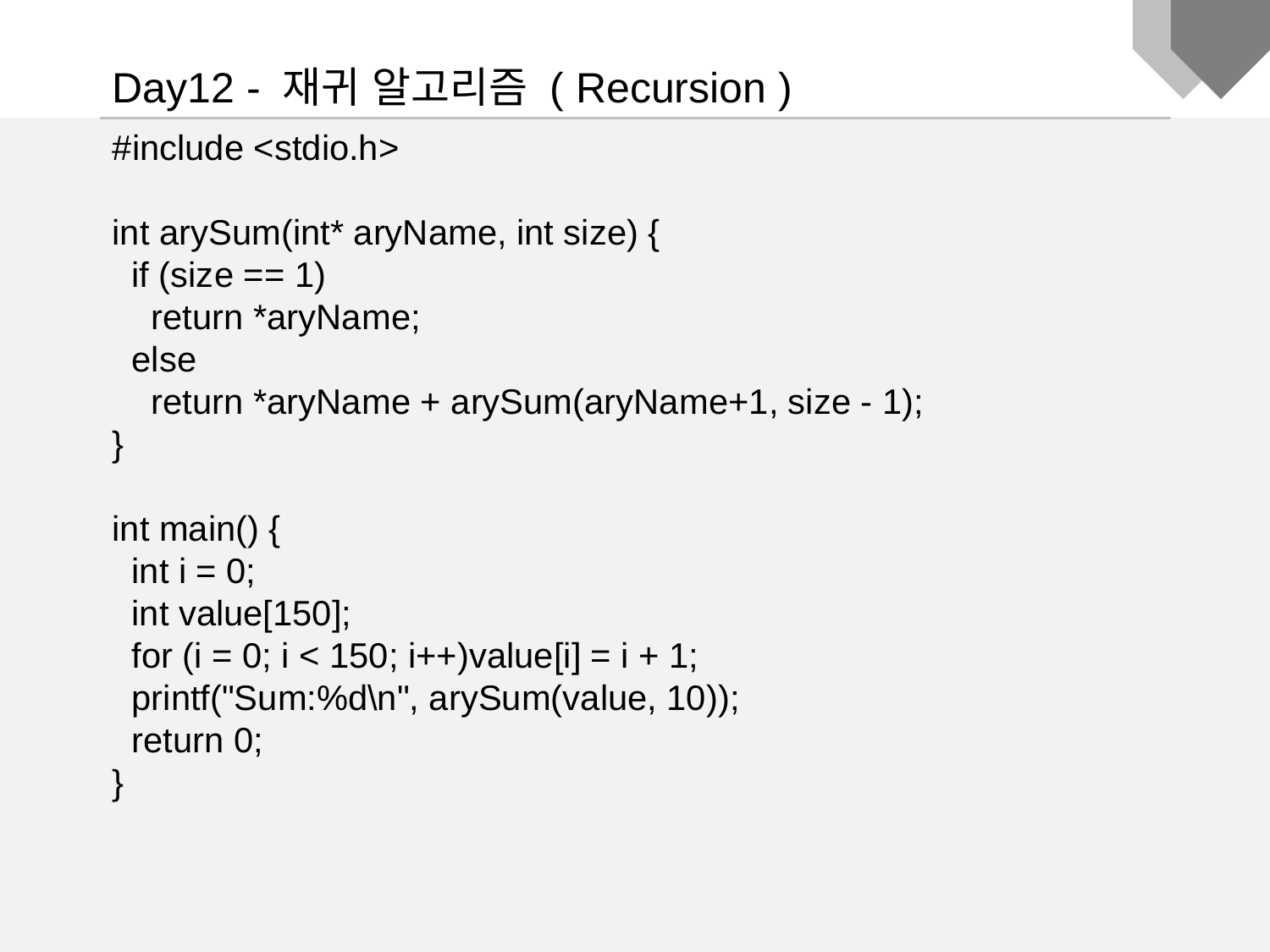

Day12 - 재귀 알고리즘 ( Recursion )
#include <stdio.h>

int arySum(int* aryName, int size) {
  if (size == 1)
    return *aryName;
  else
    return *aryName + arySum(aryName+1, size - 1);
}

int main() {
  int i = 0;
  int value[150];
  for (i = 0; i < 150; i++)value[i] = i + 1;
  printf("Sum:%d\n", arySum(value, 10));
  return 0;
}